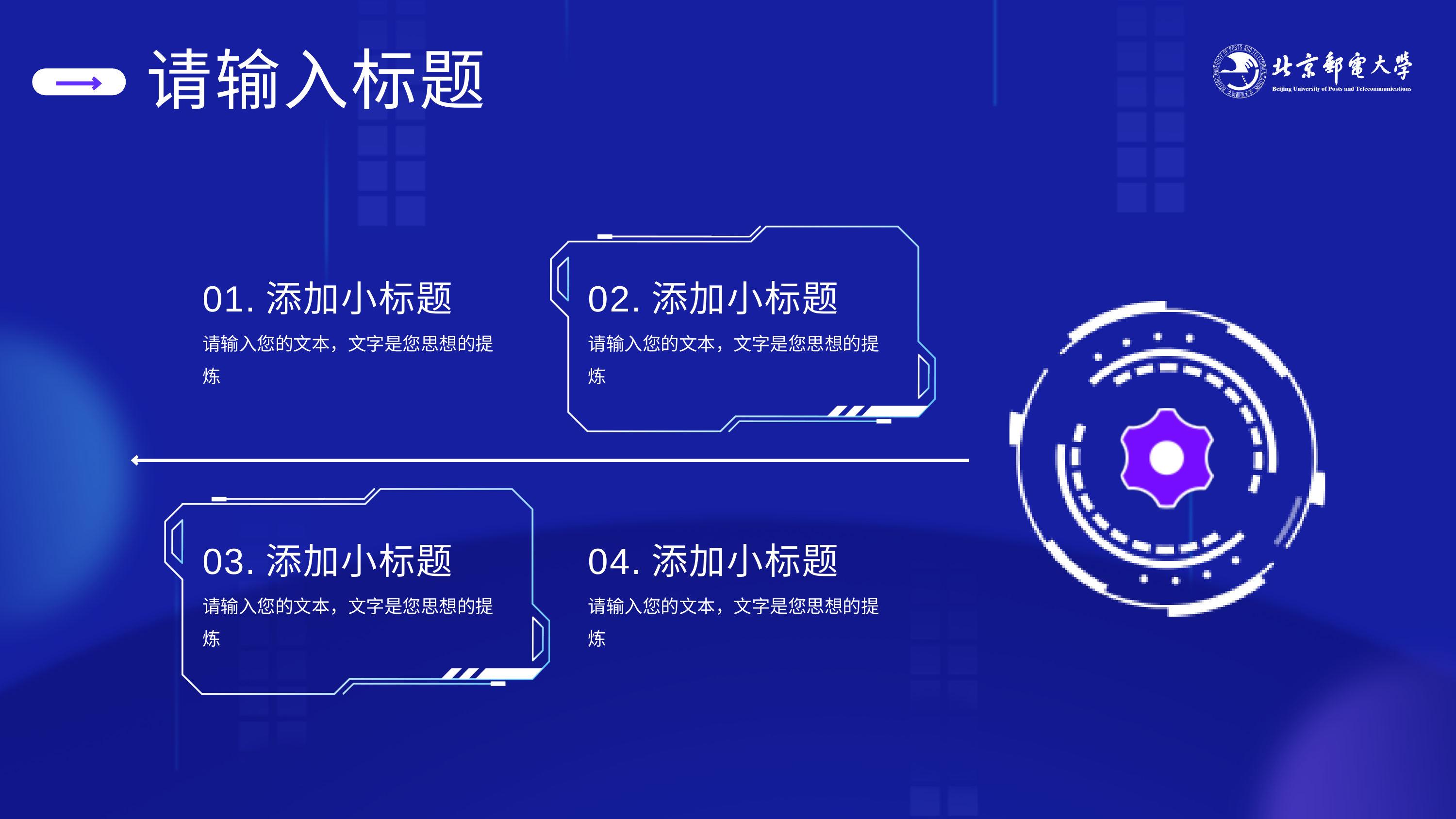

请输入标题

01.添加小标题
02.添加小标题

请输入您的文本，文字是您思想的提炼
请输入您的文本，文字是您思想的提炼

03.添加小标题

04.添加小标题
请输入您的文本，文字是您思想的提炼
请输入您的文本，文字是您思想的提炼